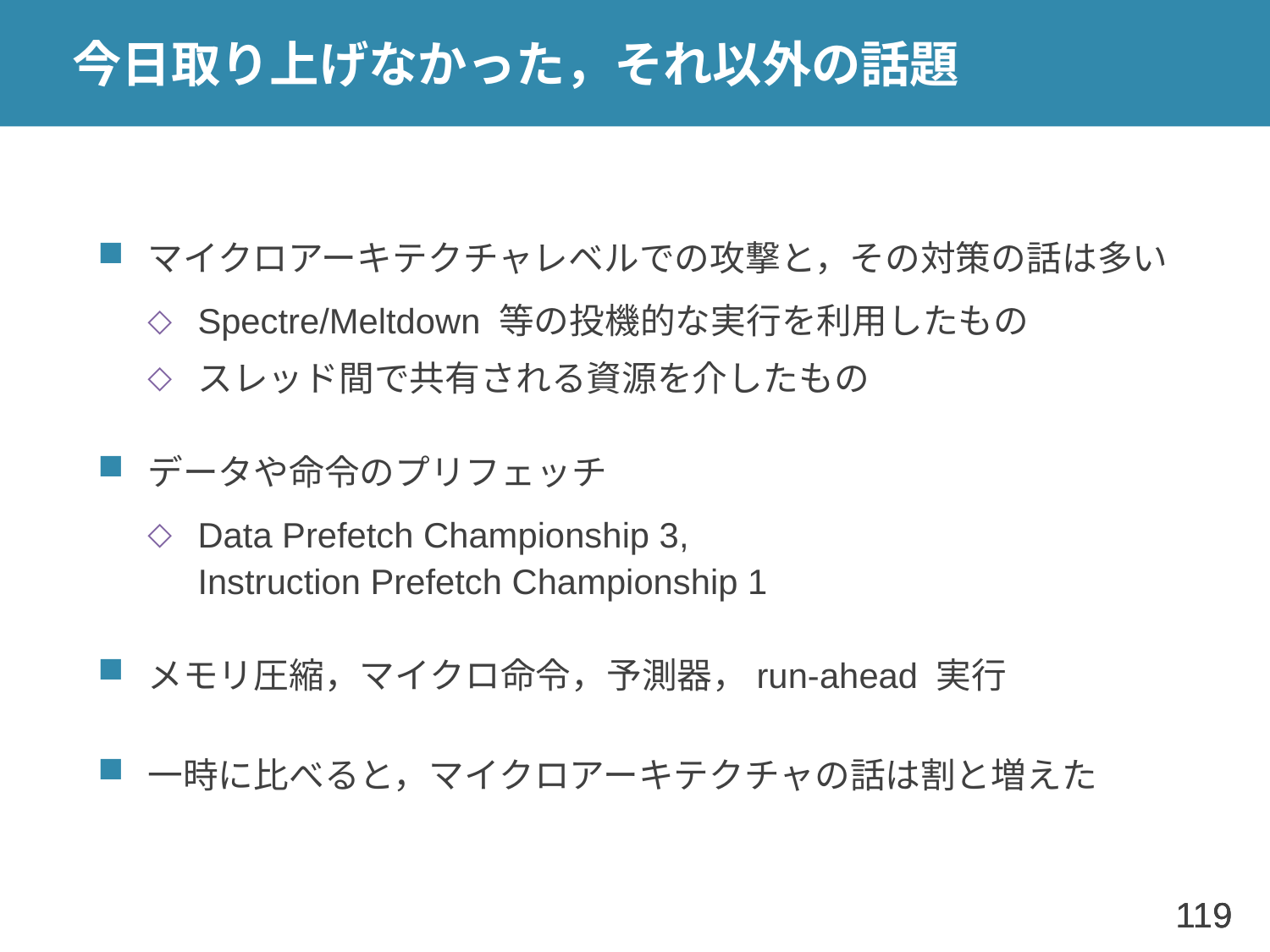

# 今日取り上げなかった，それ以外の話題
マイクロアーキテクチャレベルでの攻撃と，その対策の話は多い
Spectre/Meltdown 等の投機的な実行を利用したもの
スレッド間で共有される資源を介したもの
データや命令のプリフェッチ
Data Prefetch Championship 3,
Instruction Prefetch Championship 1
メモリ圧縮，マイクロ命令，予測器，run-ahead 実行
一時に比べると，マイクロアーキテクチャの話は割と増えた